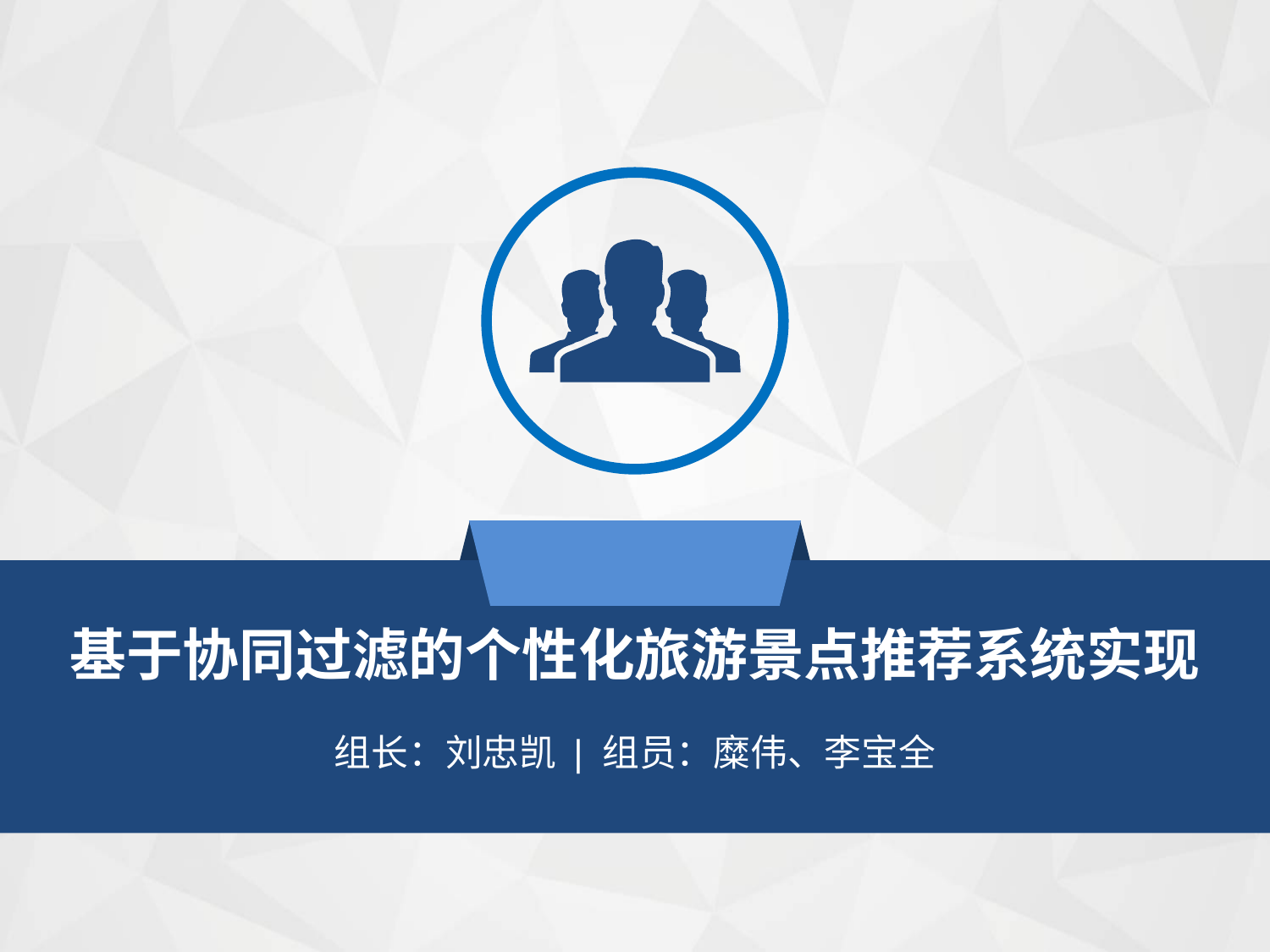

基于协同过滤的个性化旅游景点推荐系统实现
组长：刘忠凯 | 组员：糜伟、李宝全